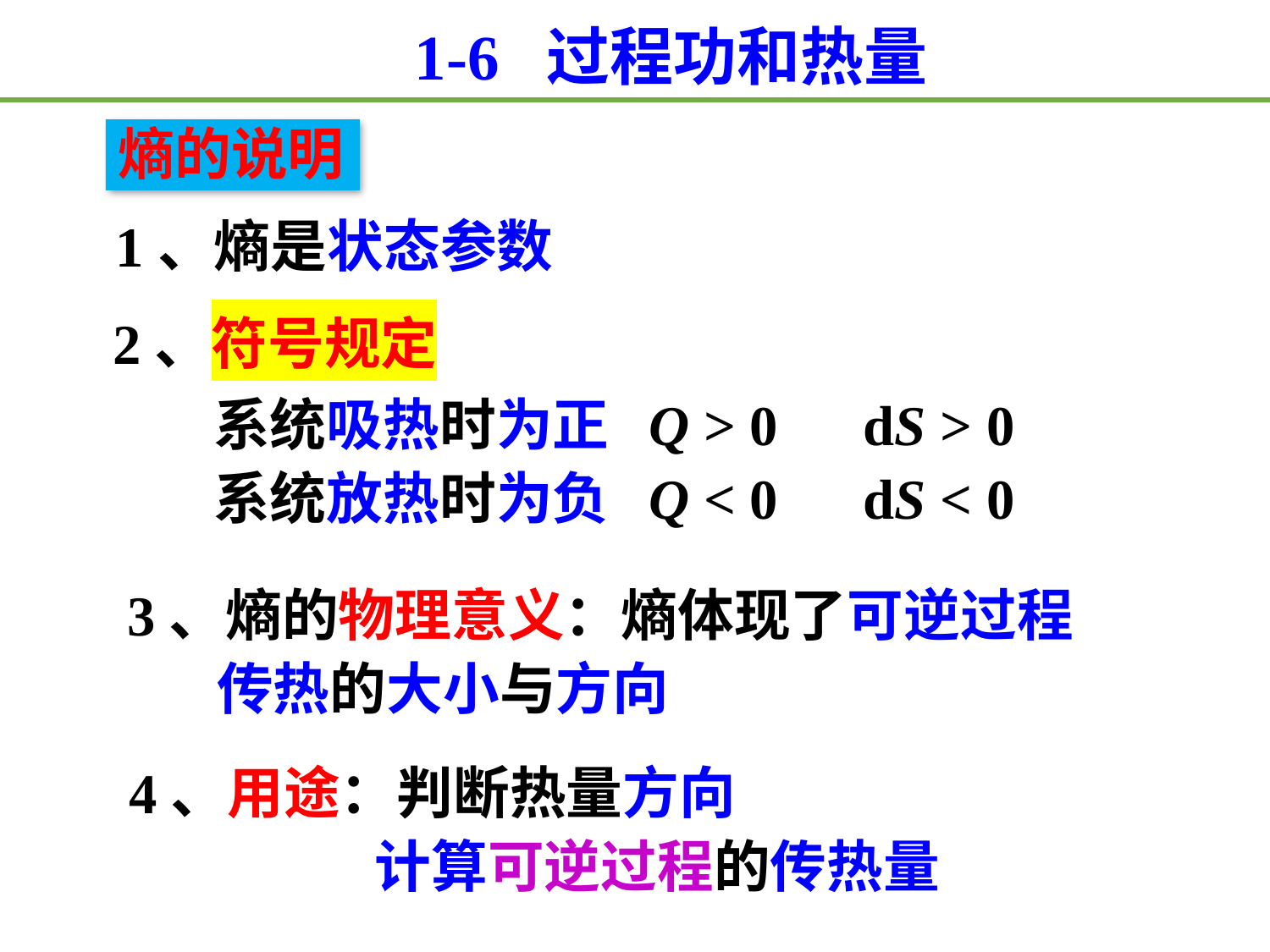

1-6  过程功和热量
熵的说明
1、熵是状态参数
2、符号规定
系统吸热时为正  Q > 0      dS > 0
系统放热时为负  Q < 0      dS < 0
 3、熵的物理意义：熵体现了可逆过程
       传热的大小与方向
4、用途：判断热量方向
                  计算可逆过程的传热量